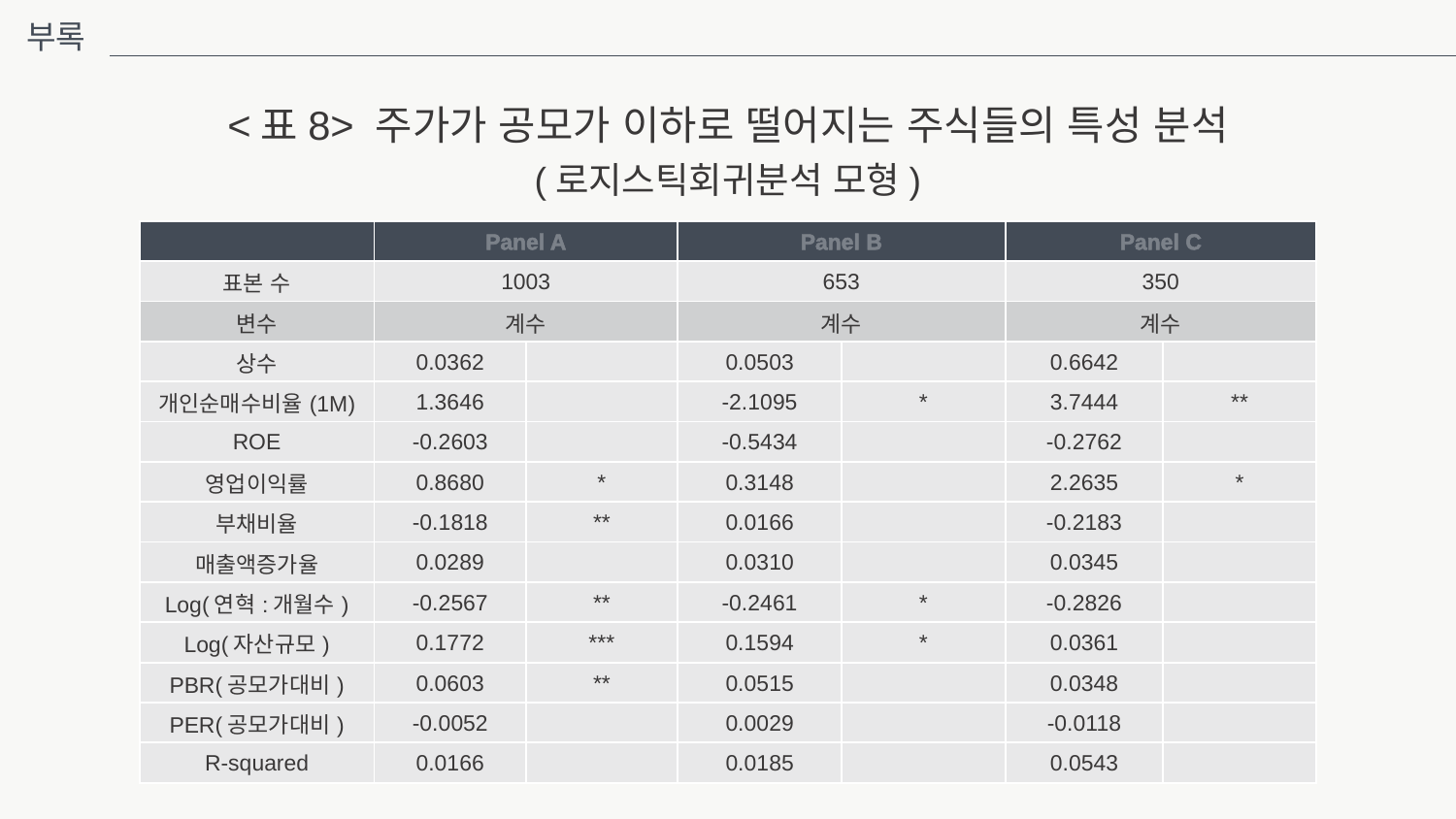

부록
<표8> 주가가 공모가 이하로 떨어지는 주식들의 특성 분석
(로지스틱회귀분석 모형)
|  | Panel A |  | Panel B |  | Panel C |  |
| --- | --- | --- | --- | --- | --- | --- |
| 표본 수 | 1003 |  | 653 |  | 350 |  |
| 변수 | 계수 |  | 계수 |  | 계수 |  |
| 상수 | 0.0362 |  | 0.0503 |  | 0.6642 |  |
| 개인순매수비율(1M) | 1.3646 |  | -2.1095 | \* | 3.7444 | \*\* |
| ROE | -0.2603 |  | -0.5434 |  | -0.2762 |  |
| 영업이익률 | 0.8680 | \* | 0.3148 |  | 2.2635 | \* |
| 부채비율 | -0.1818 | \*\* | 0.0166 |  | -0.2183 |  |
| 매출액증가율 | 0.0289 |  | 0.0310 |  | 0.0345 |  |
| Log(연혁:개월수) | -0.2567 | \*\* | -0.2461 | \* | -0.2826 |  |
| Log(자산규모) | 0.1772 | \*\*\* | 0.1594 | \* | 0.0361 |  |
| PBR(공모가대비) | 0.0603 | \*\* | 0.0515 |  | 0.0348 |  |
| PER(공모가대비) | -0.0052 |  | 0.0029 |  | -0.0118 |  |
| R-squared | 0.0166 |  | 0.0185 |  | 0.0543 |  |